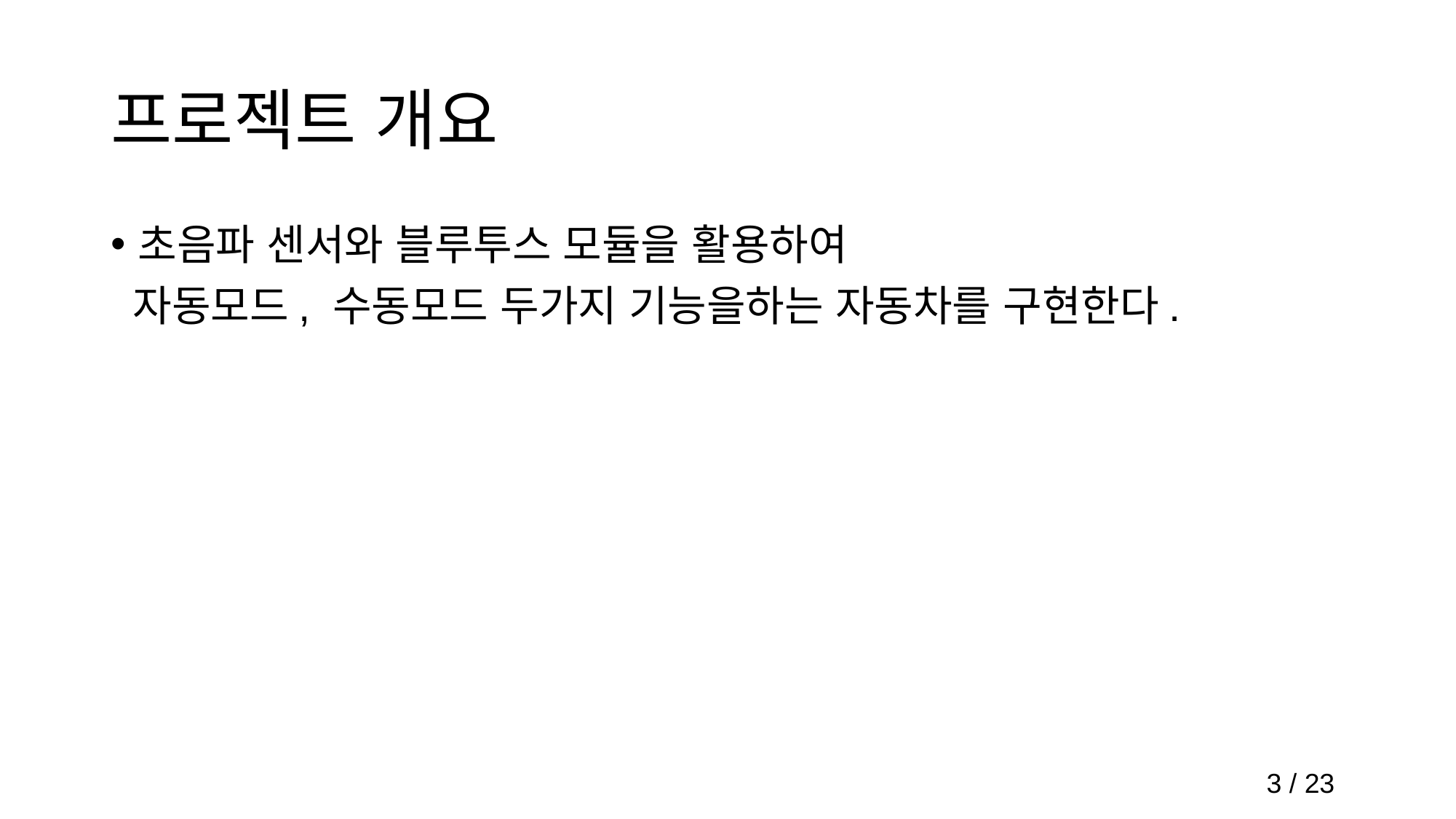

# 프로젝트 개요
초음파 센서와 블루투스 모듈을 활용하여
 자동모드, 수동모드 두가지 기능을하는 자동차를 구현한다.